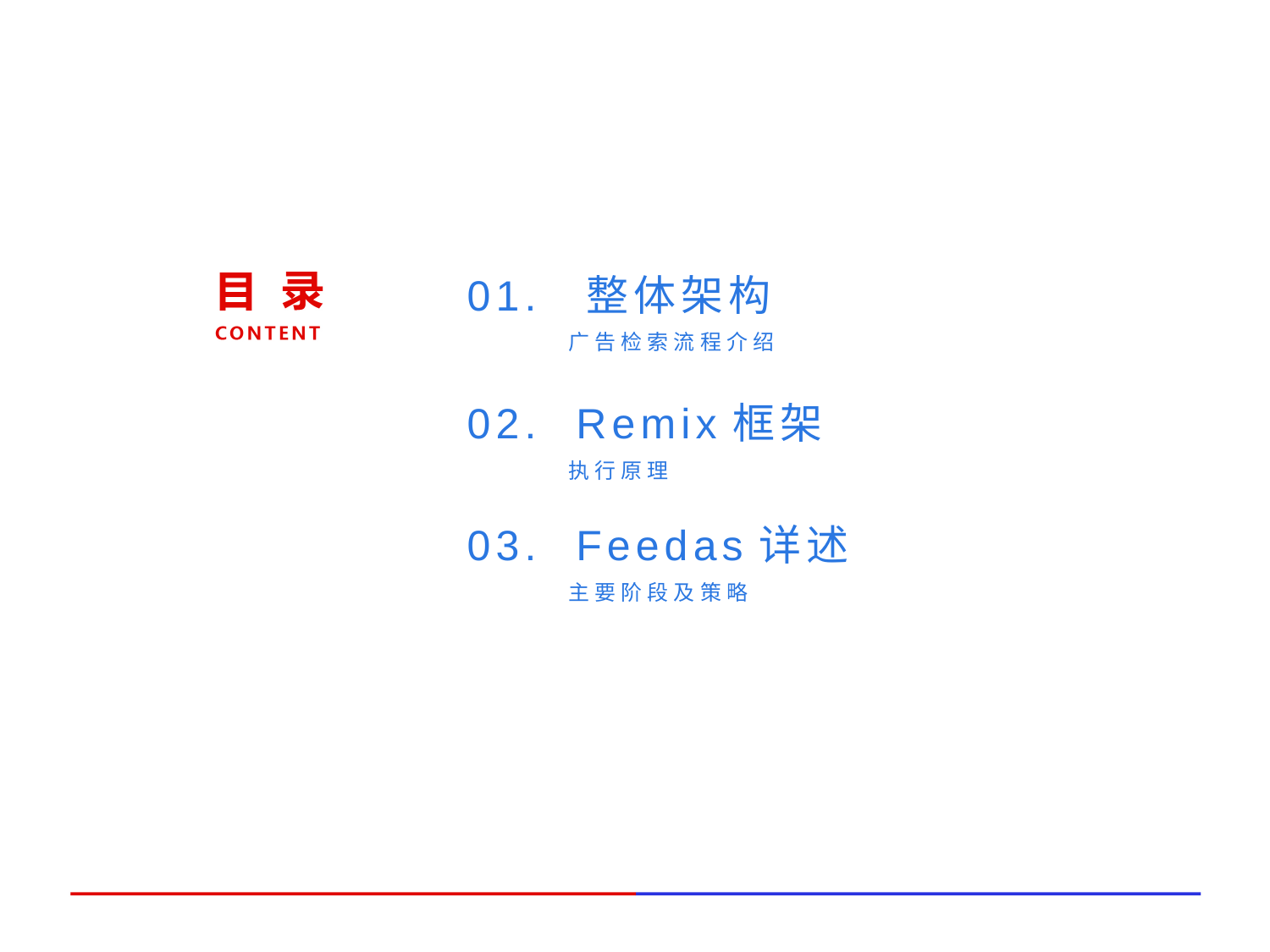

01.  整体架构
          广告检索流程介绍

02.  Remix框架
          执行原理

03.  Feedas详述
          主要阶段及策略